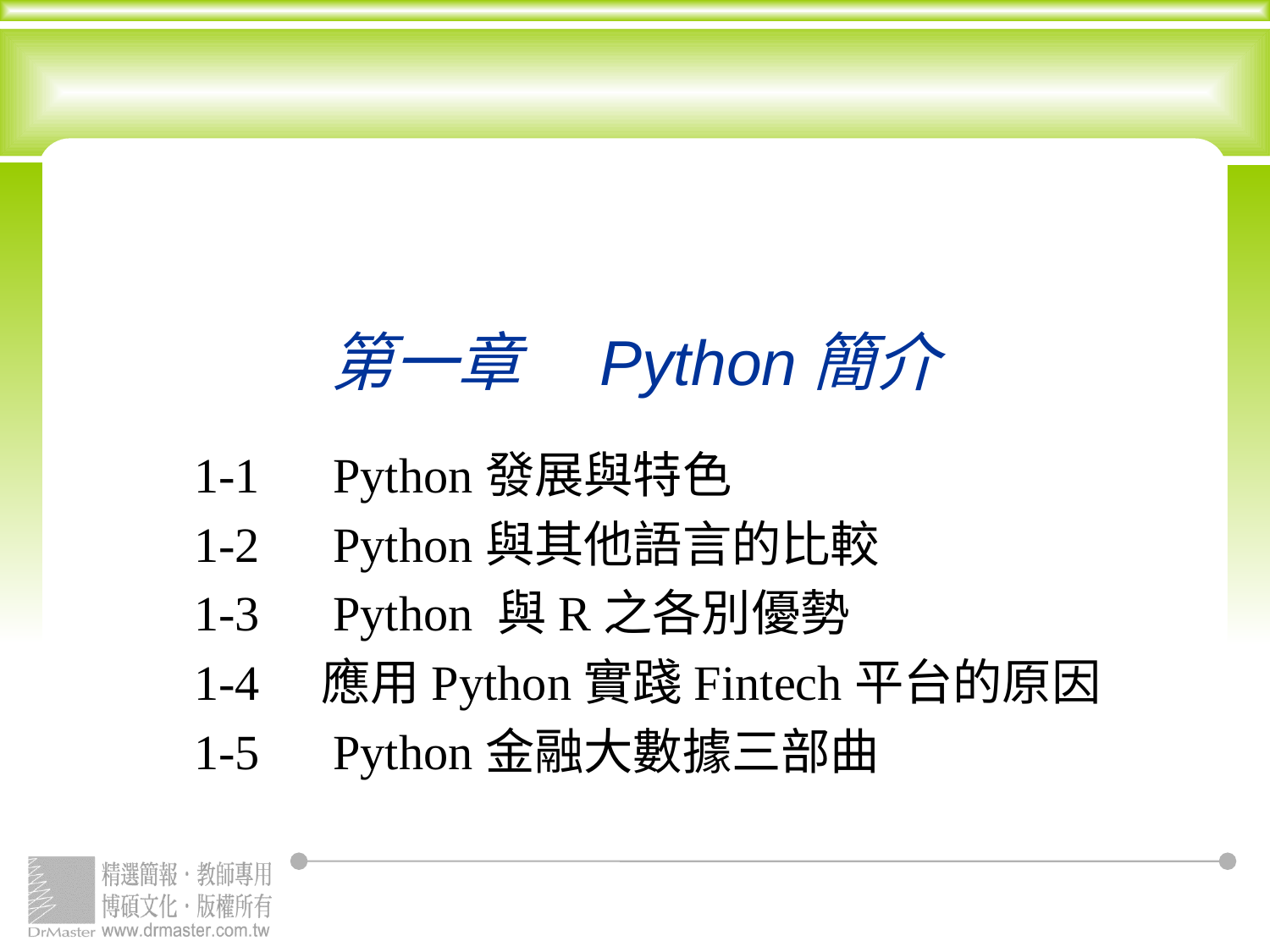

# 第一章　Python簡介
1-1　Python發展與特色
1-2　Python與其他語言的比較
1-3　Python 與R之各別優勢
1-4　應用Python實踐Fintech平台的原因
1-5　Python金融大數據三部曲